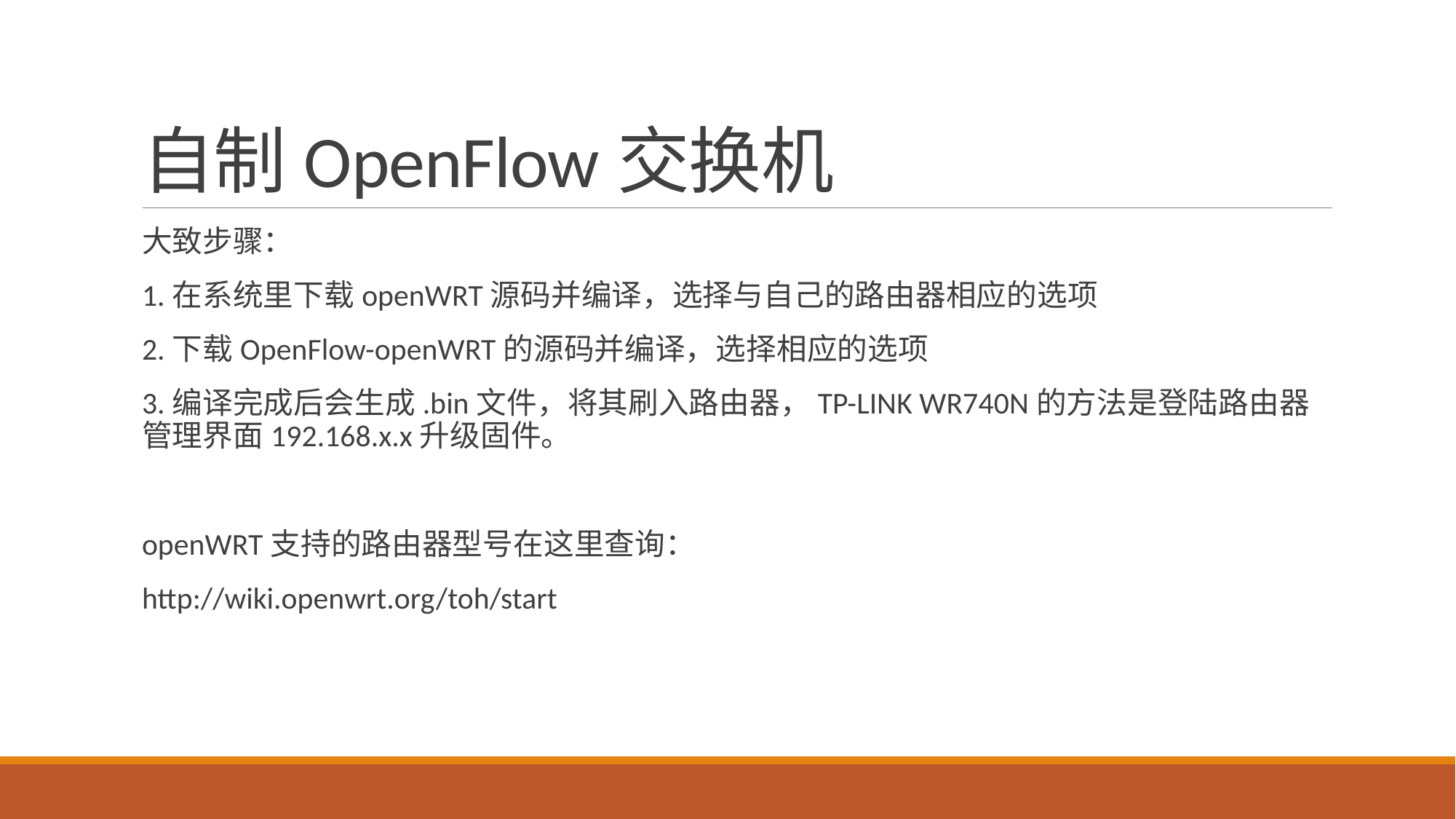

# 自制OpenFlow交换机
大致步骤：
1.在系统里下载openWRT源码并编译，选择与自己的路由器相应的选项
2.下载OpenFlow-openWRT的源码并编译，选择相应的选项
3.编译完成后会生成.bin文件，将其刷入路由器，TP-LINK WR740N的方法是登陆路由器管理界面192.168.x.x升级固件。

openWRT支持的路由器型号在这里查询：
http://wiki.openwrt.org/toh/start